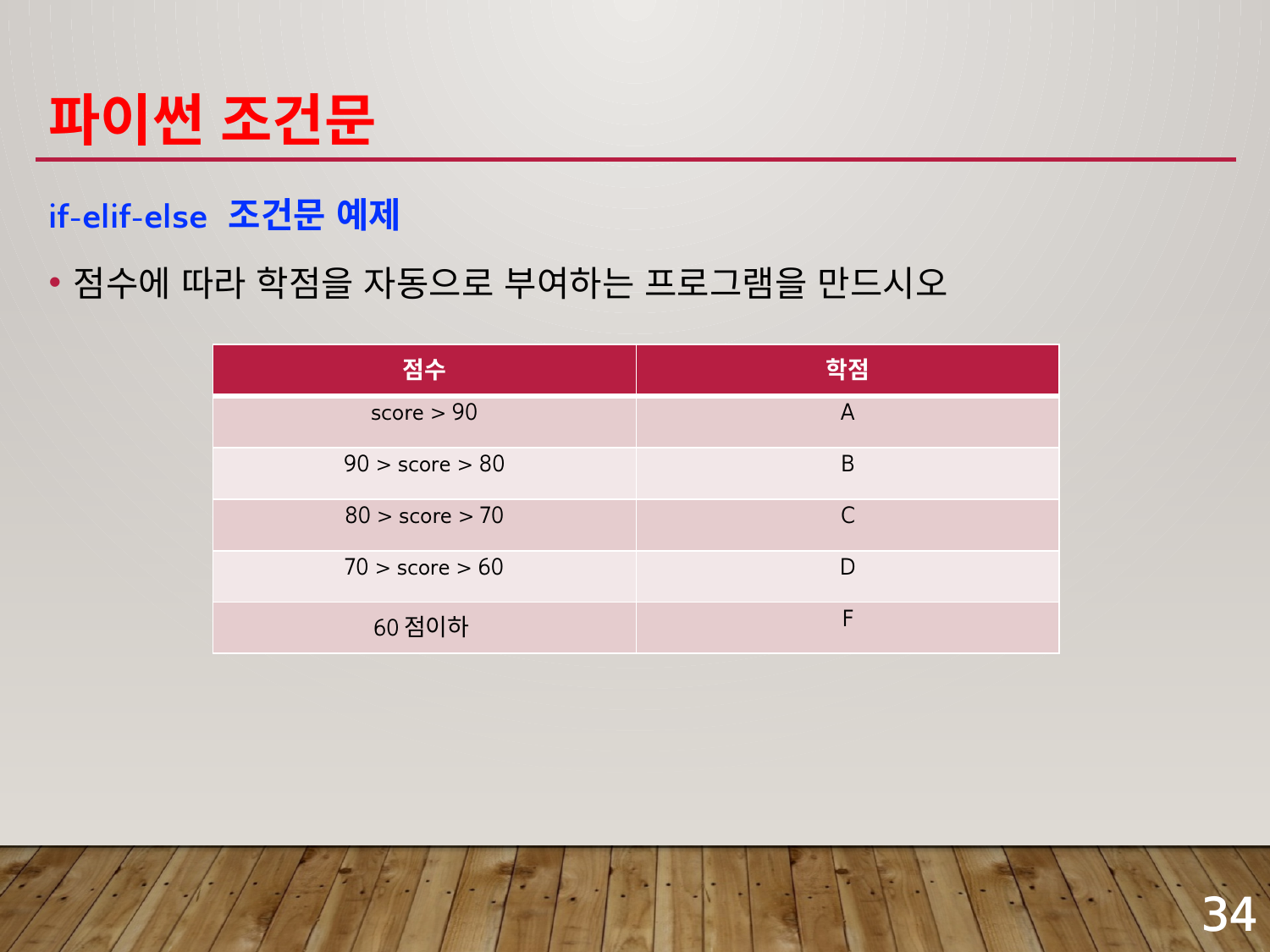

# 파이썬 조건문
if-elif-else 조건문 예제
점수에 따라 학점을 자동으로 부여하는 프로그램을 만드시오
| 점수 | 학점 |
| --- | --- |
| score > 90 | A |
| 90 > score > 80 | B |
| 80 > score > 70 | C |
| 70 > score > 60 | D |
| 60점이하 | F |